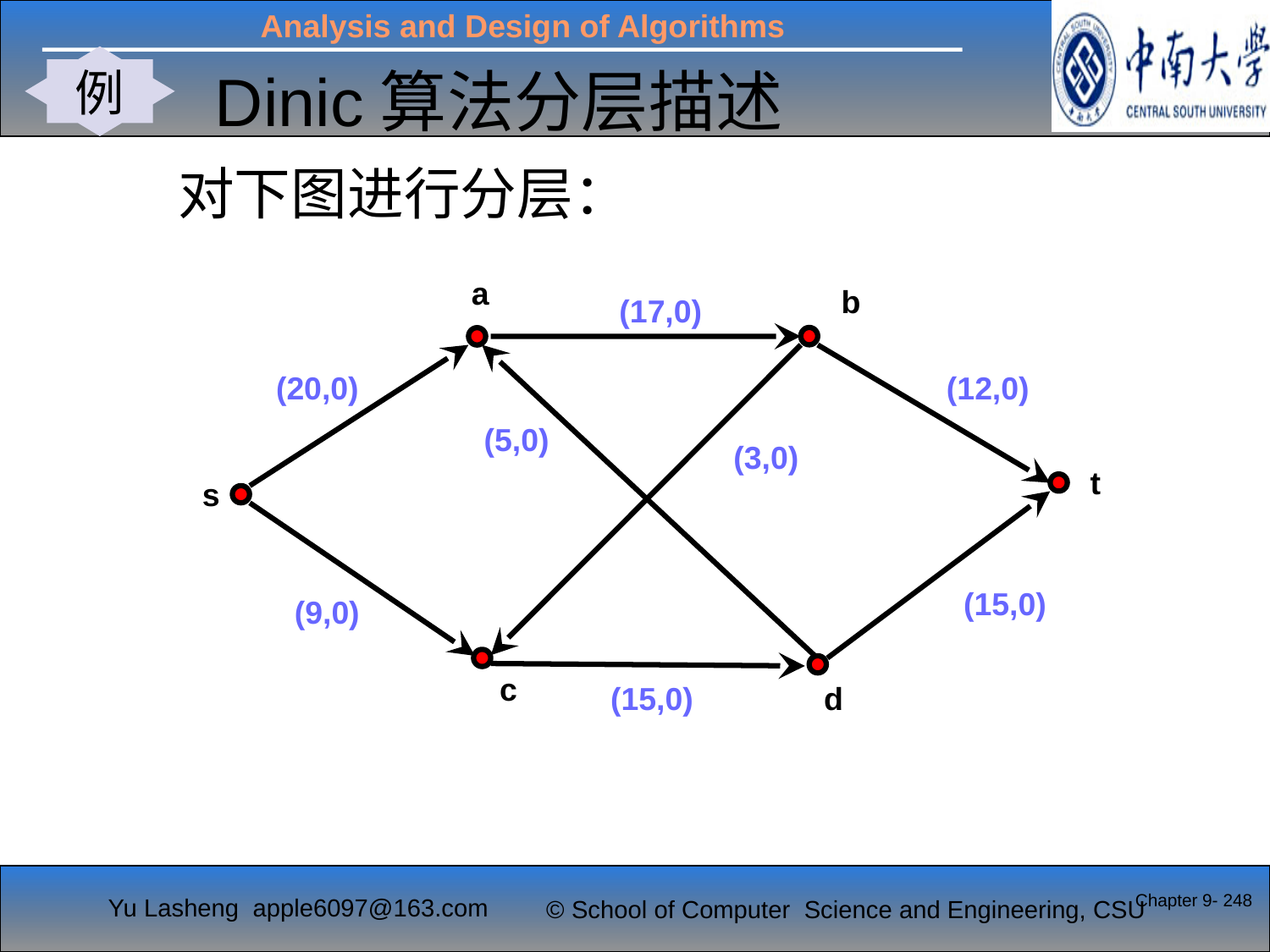

Dinic算法分层描述
例
#
对下图进行分层：
a
b
(17,0)

(20,0)
(12,0)
(5,0)
(3,0)
t
s

(15,0)
(9,0)

c

(15,0)
d
Chapter 9- 248